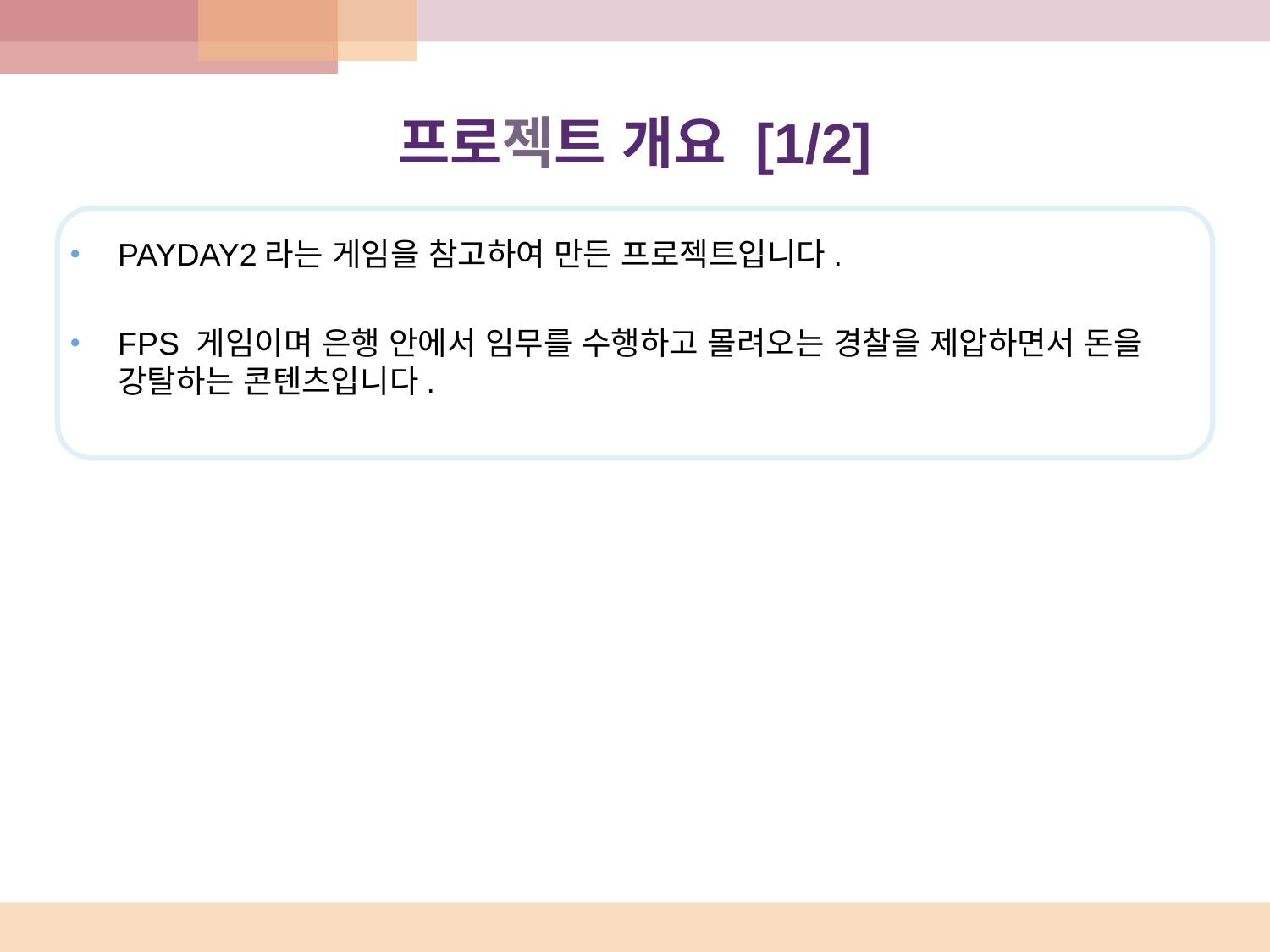

# 프로젝트 개요 [1/2]

PAYDAY2라는 게임을 참고하여 만든 프로젝트입니다.

FPS 게임이며 은행 안에서 임무를 수행하고 몰려오는 경찰을 제압하면서 돈을 강탈하는 콘텐츠입니다.